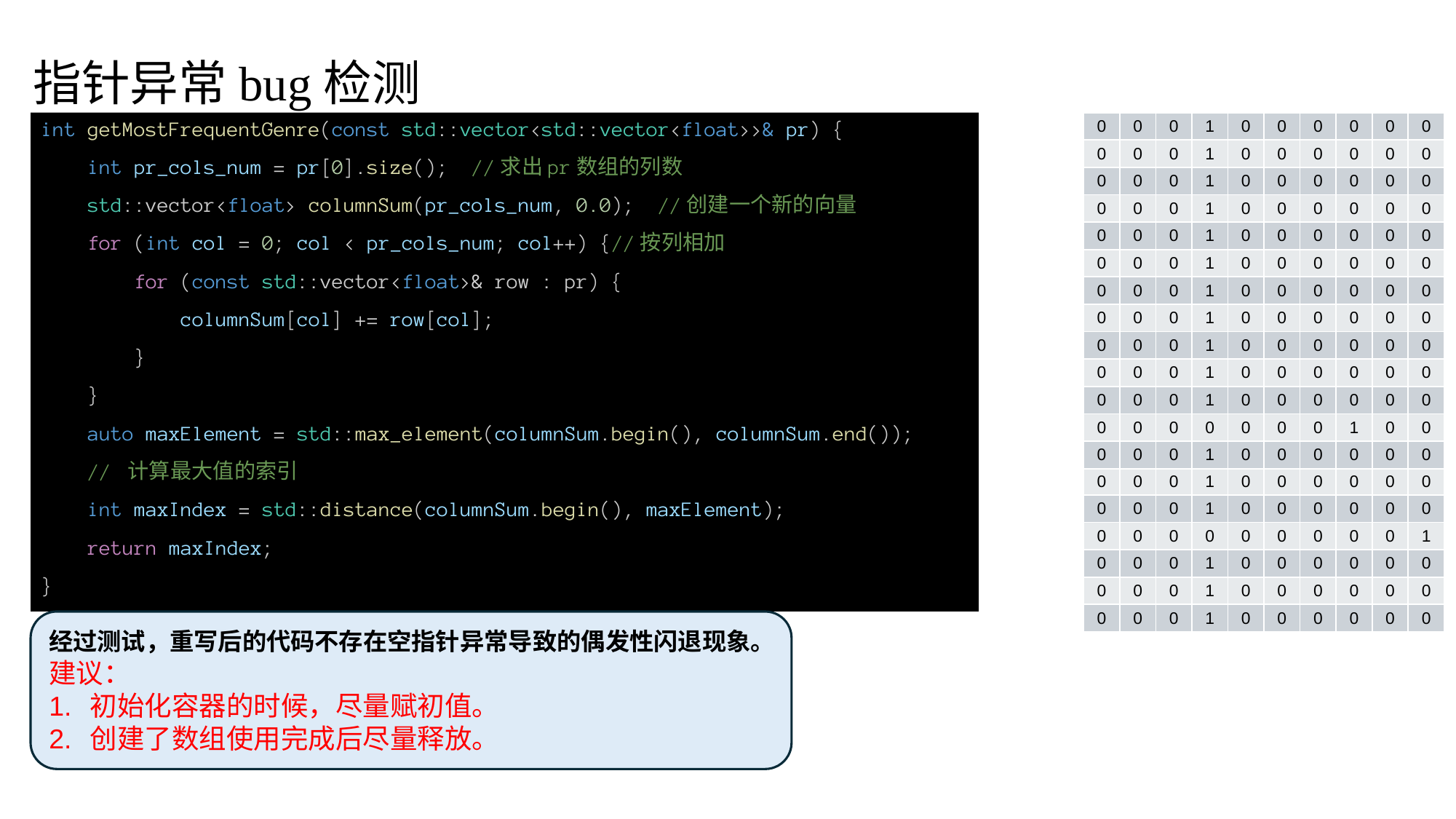

指针异常bug检测
int getMostFrequentGenre(const std::vector<std::vector<float>>& pr) {
    int pr_cols_num = pr[0].size();  //求出pr数组的列数
    std::vector<float> columnSum(pr_cols_num, 0.0);  //创建一个新的向量
    for (int col = 0; col < pr_cols_num; col++) {//按列相加
        for (const std::vector<float>& row : pr) {
            columnSum[col] += row[col];
        }
    }
    auto maxElement = std::max_element(columnSum.begin(), columnSum.end());
    // 计算最大值的索引
    int maxIndex = std::distance(columnSum.begin(), maxElement);
    return maxIndex;
}

| 0 | 0 | 0 | 1 | 0 | 0 | 0 | 0 | 0 | 0 |
| --- | --- | --- | --- | --- | --- | --- | --- | --- | --- |
| 0 | 0 | 0 | 1 | 0 | 0 | 0 | 0 | 0 | 0 |
| 0 | 0 | 0 | 1 | 0 | 0 | 0 | 0 | 0 | 0 |
| 0 | 0 | 0 | 1 | 0 | 0 | 0 | 0 | 0 | 0 |
| 0 | 0 | 0 | 1 | 0 | 0 | 0 | 0 | 0 | 0 |
| 0 | 0 | 0 | 1 | 0 | 0 | 0 | 0 | 0 | 0 |
| 0 | 0 | 0 | 1 | 0 | 0 | 0 | 0 | 0 | 0 |
| 0 | 0 | 0 | 1 | 0 | 0 | 0 | 0 | 0 | 0 |
| 0 | 0 | 0 | 1 | 0 | 0 | 0 | 0 | 0 | 0 |
| 0 | 0 | 0 | 1 | 0 | 0 | 0 | 0 | 0 | 0 |
| 0 | 0 | 0 | 1 | 0 | 0 | 0 | 0 | 0 | 0 |
| 0 | 0 | 0 | 0 | 0 | 0 | 0 | 1 | 0 | 0 |
| 0 | 0 | 0 | 1 | 0 | 0 | 0 | 0 | 0 | 0 |
| 0 | 0 | 0 | 1 | 0 | 0 | 0 | 0 | 0 | 0 |
| 0 | 0 | 0 | 1 | 0 | 0 | 0 | 0 | 0 | 0 |
| 0 | 0 | 0 | 0 | 0 | 0 | 0 | 0 | 0 | 1 |
| 0 | 0 | 0 | 1 | 0 | 0 | 0 | 0 | 0 | 0 |
| 0 | 0 | 0 | 1 | 0 | 0 | 0 | 0 | 0 | 0 |
| 0 | 0 | 0 | 1 | 0 | 0 | 0 | 0 | 0 | 0 |
经过测试，重写后的代码不存在空指针异常导致的偶发性闪退现象。
建议：
初始化容器的时候，尽量赋初值。
创建了数组使用完成后尽量释放。